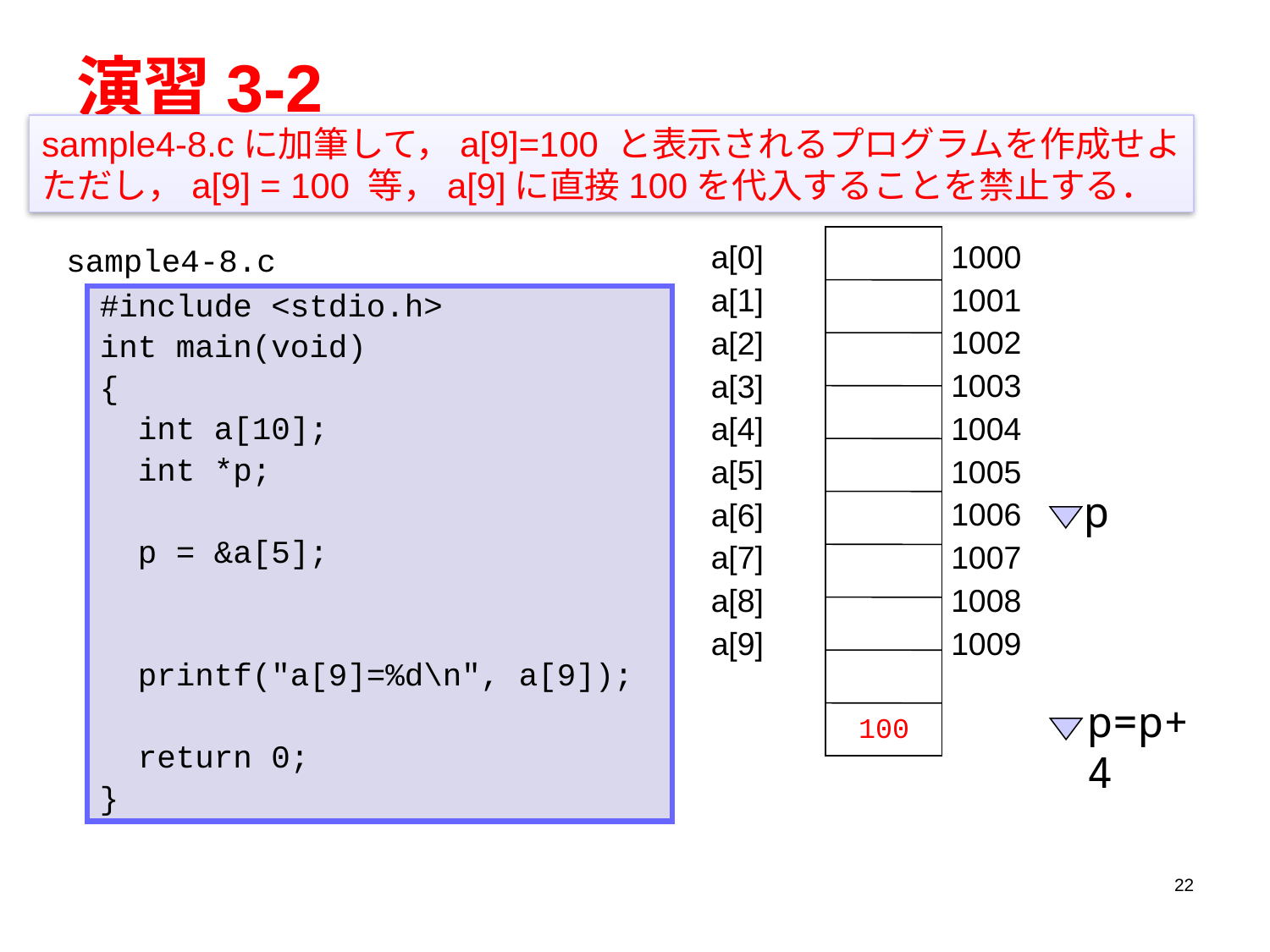

# 演習3-2
sample4-8.cに加筆して，a[9]=100 と表示されるプログラムを作成せよ
ただし，a[9] = 100 等，a[9]に直接100を代入することを禁止する．

sample4-8.c
1000
1001
1002
1003
1004
1005
1006
1007
1008
1009
a[0]
a[1]
a[2]
a[3]
a[4]
a[5]
a[6]
a[7]
a[8]
a[9]

#include <stdio.h>
int main(void)
{
  int a[10];
  int *p;

  p = &a[5];

;
  printf("a[9]=%d\n", a[9]);

  return 0;
}

p

p=p+4

100

22